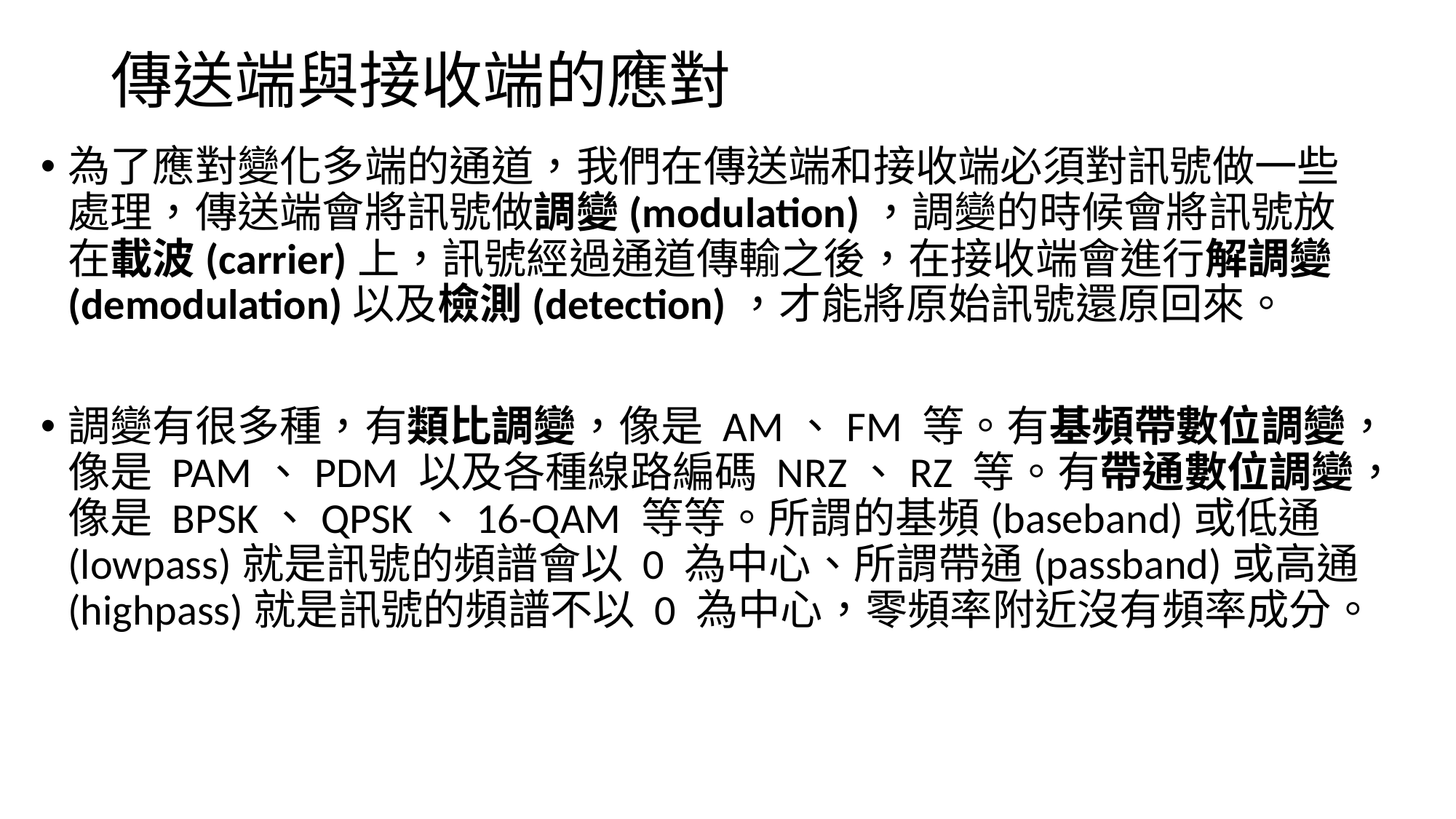

# 傳送端與接收端的應對
為了應對變化多端的通道，我們在傳送端和接收端必須對訊號做一些處理，傳送端會將訊號做調變(modulation)，調變的時候會將訊號放在載波(carrier)上，訊號經過通道傳輸之後，在接收端會進行解調變(demodulation)以及檢測(detection)，才能將原始訊號還原回來。

調變有很多種，有類比調變，像是 AM、FM 等。有基頻帶數位調變，像是 PAM、PDM 以及各種線路編碼 NRZ、RZ 等。有帶通數位調變，像是 BPSK、QPSK、16-QAM 等等。所謂的基頻(baseband)或低通(lowpass)就是訊號的頻譜會以 0 為中心、所謂帶通(passband)或高通(highpass)就是訊號的頻譜不以 0 為中心，零頻率附近沒有頻率成分。